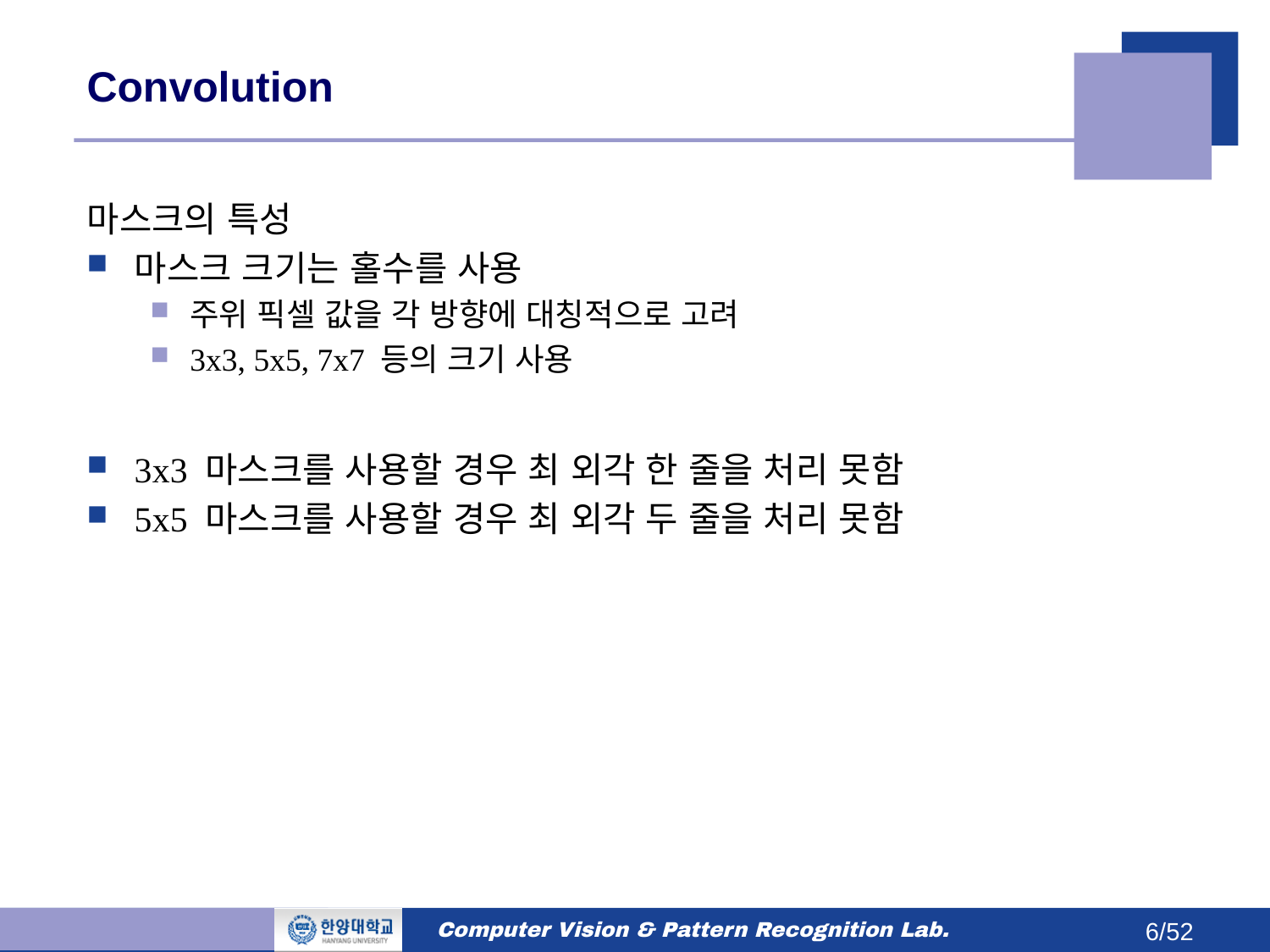

# Convolution
마스크의 특성
마스크 크기는 홀수를 사용
주위 픽셀 값을 각 방향에 대칭적으로 고려
3x3, 5x5, 7x7 등의 크기 사용

3x3 마스크를 사용할 경우 최 외각 한 줄을 처리 못함
5x5 마스크를 사용할 경우 최 외각 두 줄을 처리 못함

Computer Vision & Pattern Recognition Lab.
6/52